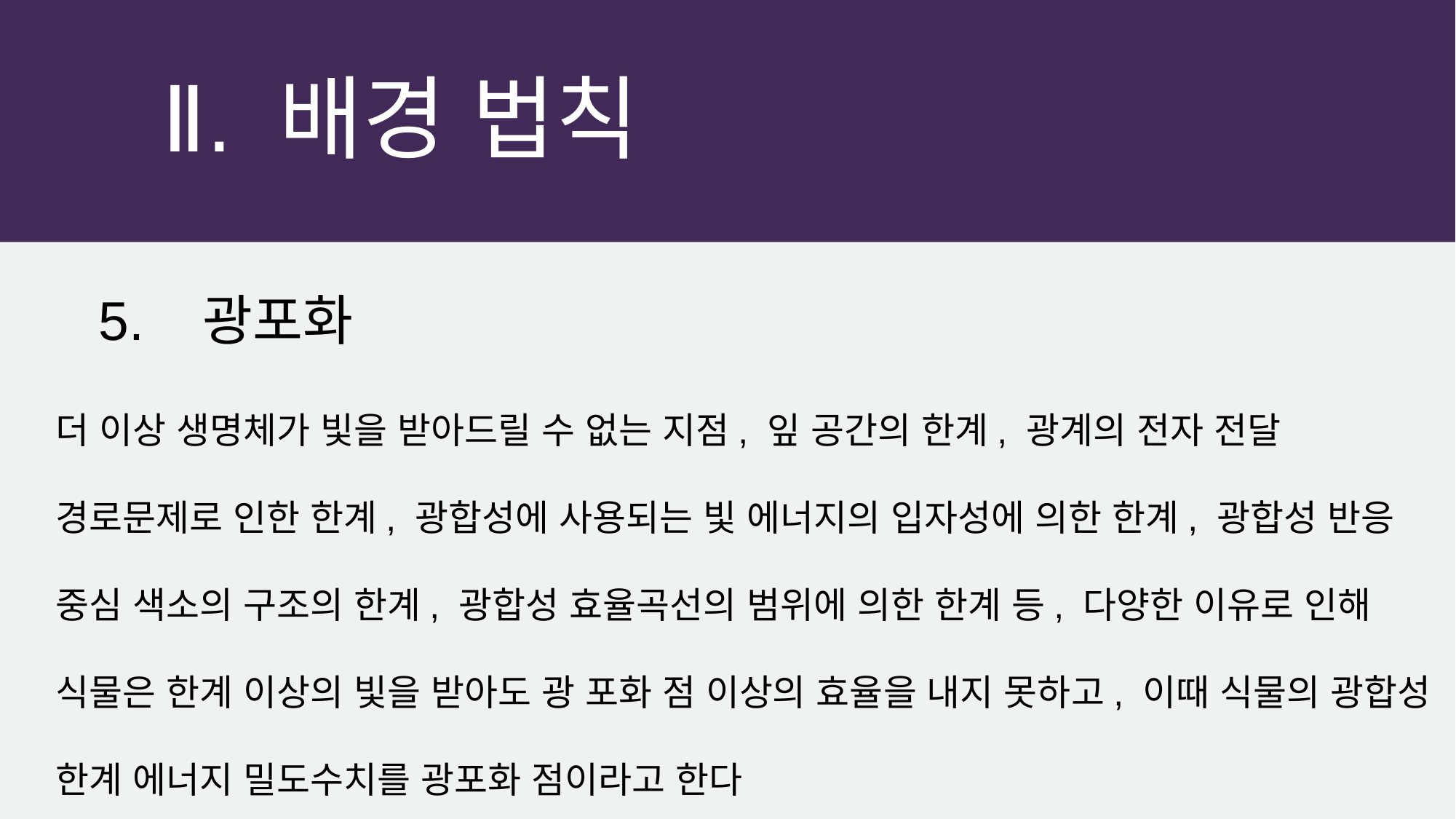

Ⅱ. 배경 법칙
5.   광포화
더 이상 생명체가 빛을 받아드릴 수 없는 지점, 잎 공간의 한계, 광계의 전자 전달 경로문제로 인한 한계, 광합성에 사용되는 빛 에너지의 입자성에 의한 한계, 광합성 반응 중심 색소의 구조의 한계, 광합성 효율곡선의 범위에 의한 한계 등, 다양한 이유로 인해 식물은 한계 이상의 빛을 받아도 광 포화 점 이상의 효율을 내지 못하고, 이때 식물의 광합성 한계 에너지 밀도수치를 광포화 점이라고 한다